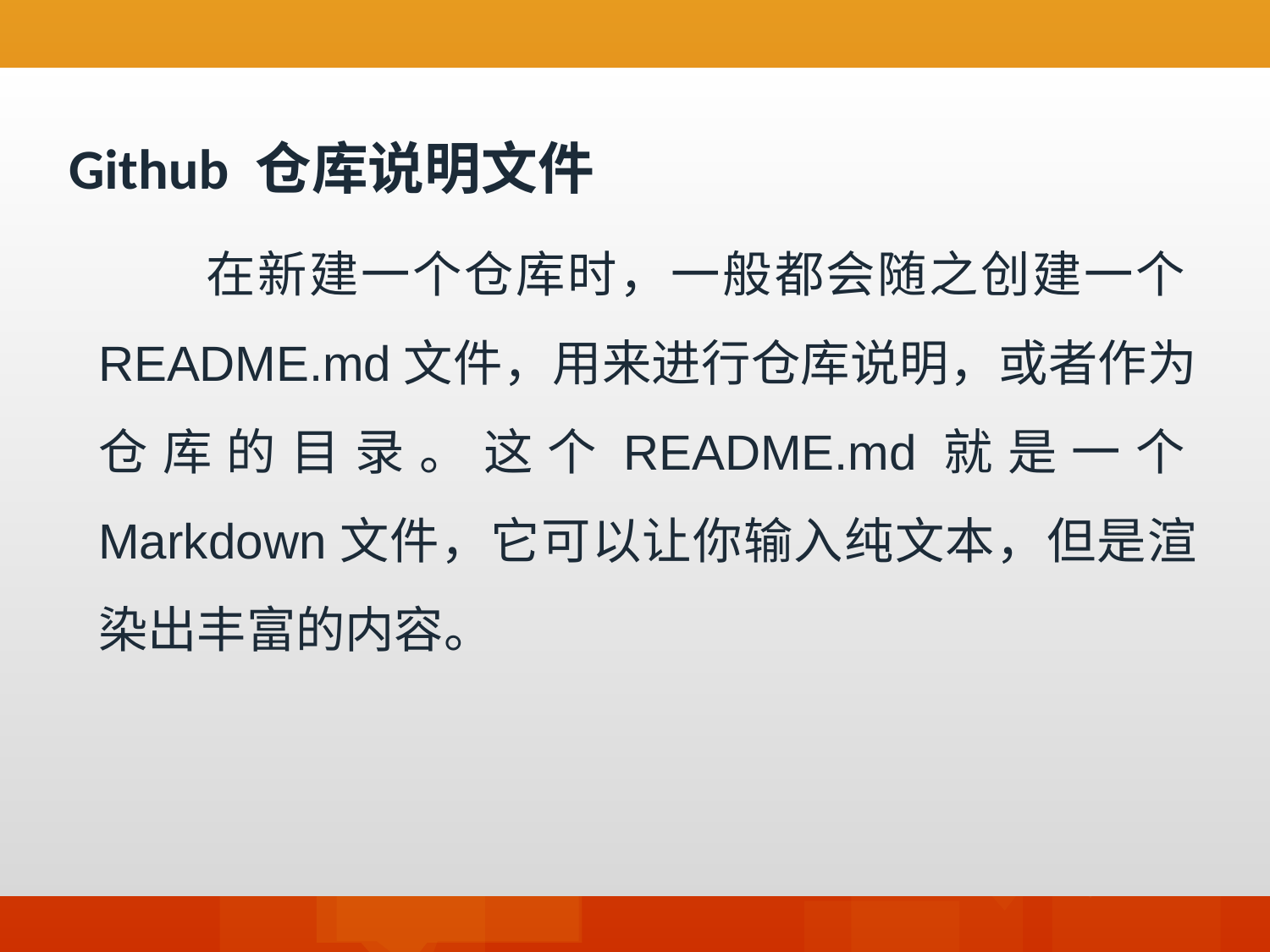

Github 仓库说明文件
       在新建一个仓库时，一般都会随之创建一个README.md文件，用来进行仓库说明，或者作为仓库的目录。这个README.md就是一个Markdown文件，它可以让你输入纯文本，但是渲染出丰富的内容。